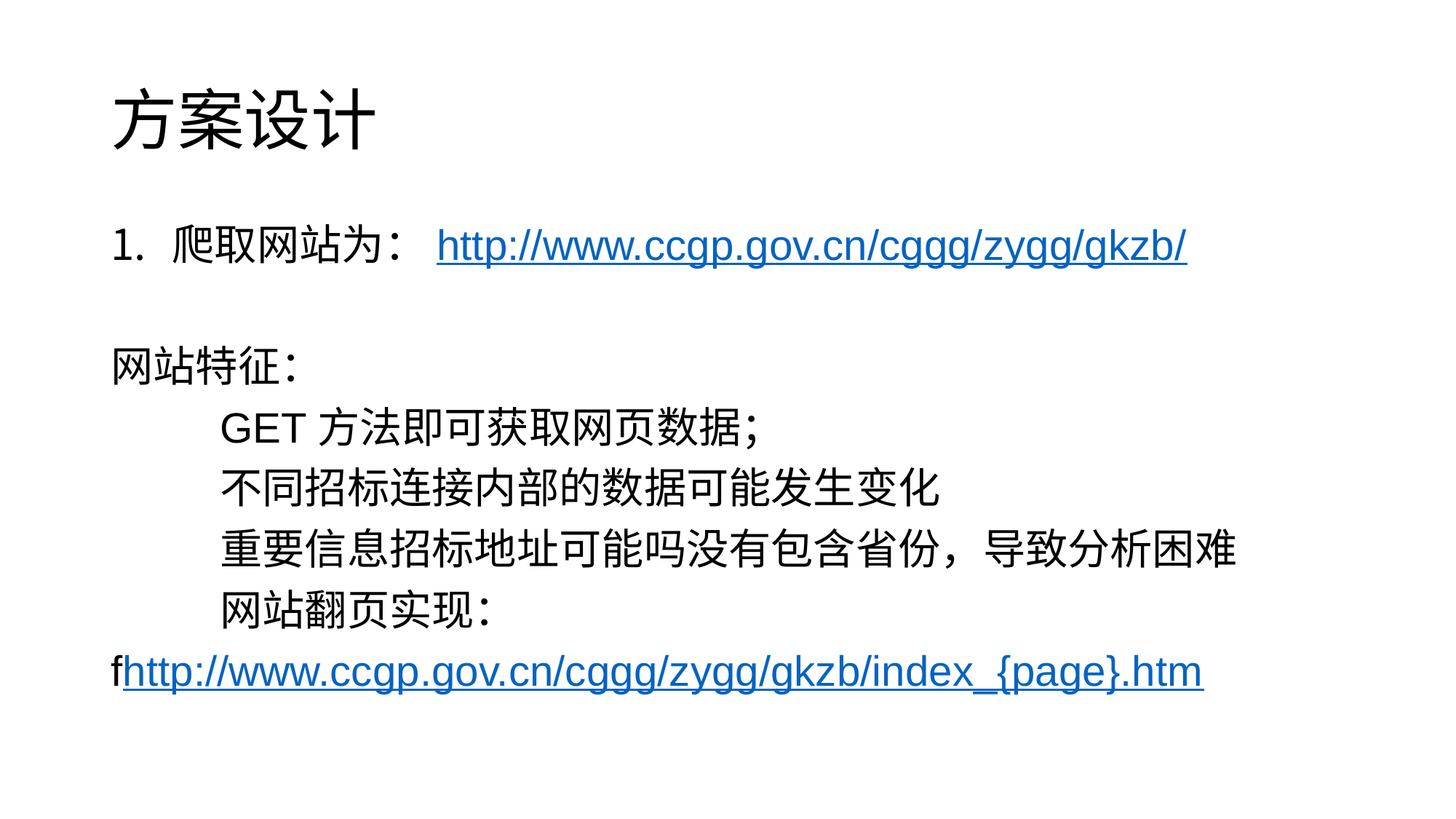

# 方案设计
爬取网站为：http://www.ccgp.gov.cn/cggg/zygg/gkzb/

网站特征：
	GET方法即可获取网页数据；
	不同招标连接内部的数据可能发生变化
	重要信息招标地址可能吗没有包含省份，导致分析困难
	网站翻页实现：
fhttp://www.ccgp.gov.cn/cggg/zygg/gkzb/index_{page}.htm